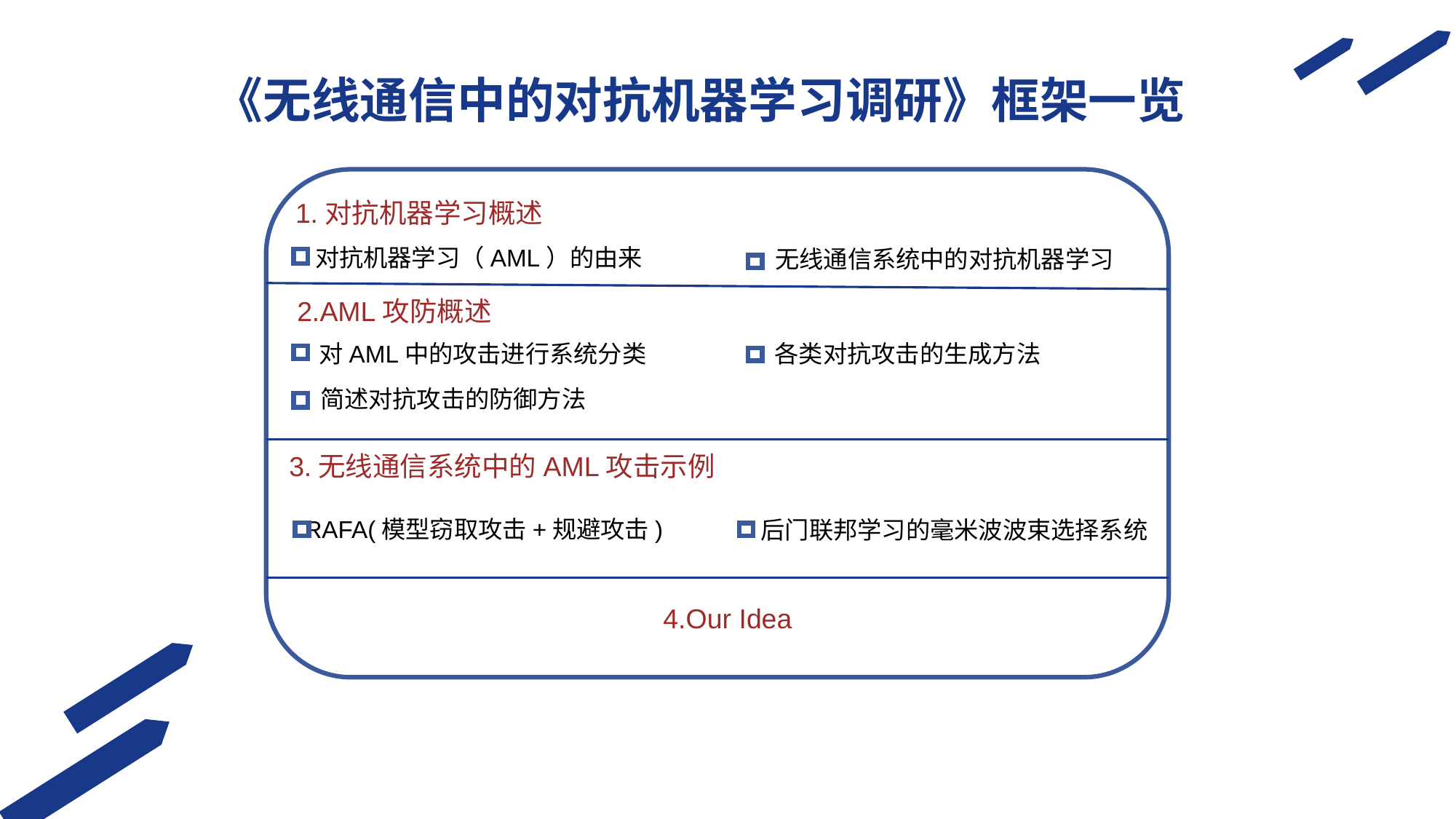

《无线通信中的对抗机器学习调研》框架一览

1.对抗机器学习概述
对抗机器学习（AML）的由来

无线通信系统中的对抗机器学习

2.AML攻防概述
对AML中的攻击进行系统分类

各类对抗攻击的生成方法

简述对抗攻击的防御方法

3.无线通信系统中的AML攻击示例
RAFA(模型窃取攻击+规避攻击)

后门联邦学习的毫米波波束选择系统

4.Our Idea